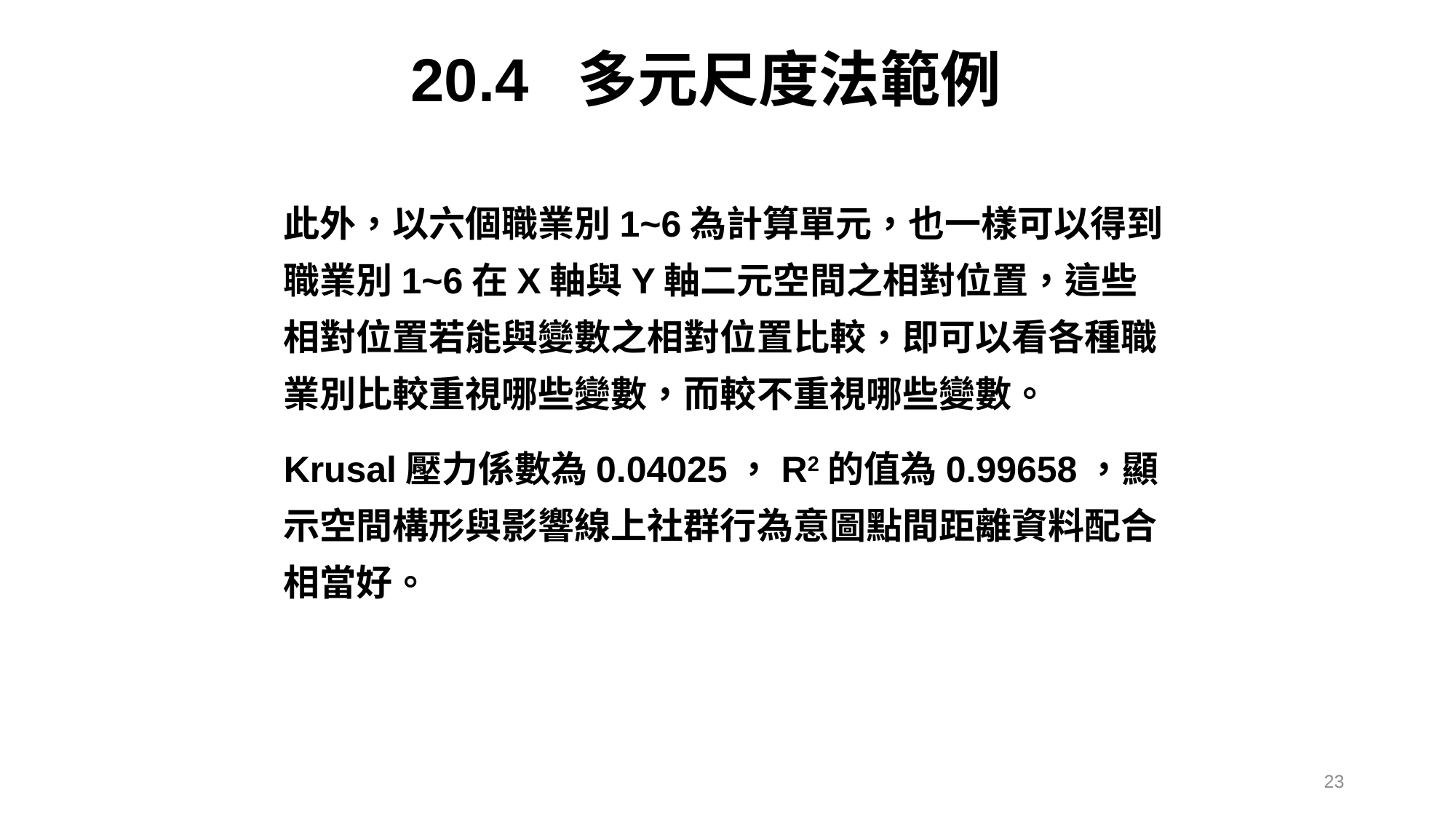

20.4  多元尺度法範例
此外，以六個職業別1~6為計算單元，也一樣可以得到職業別1~6在X軸與Y軸二元空間之相對位置，這些相對位置若能與變數之相對位置比較，即可以看各種職業別比較重視哪些變數，而較不重視哪些變數。
Krusal壓力係數為0.04025，R2的值為0.99658，顯示空間構形與影響線上社群行為意圖點間距離資料配合相當好。
23